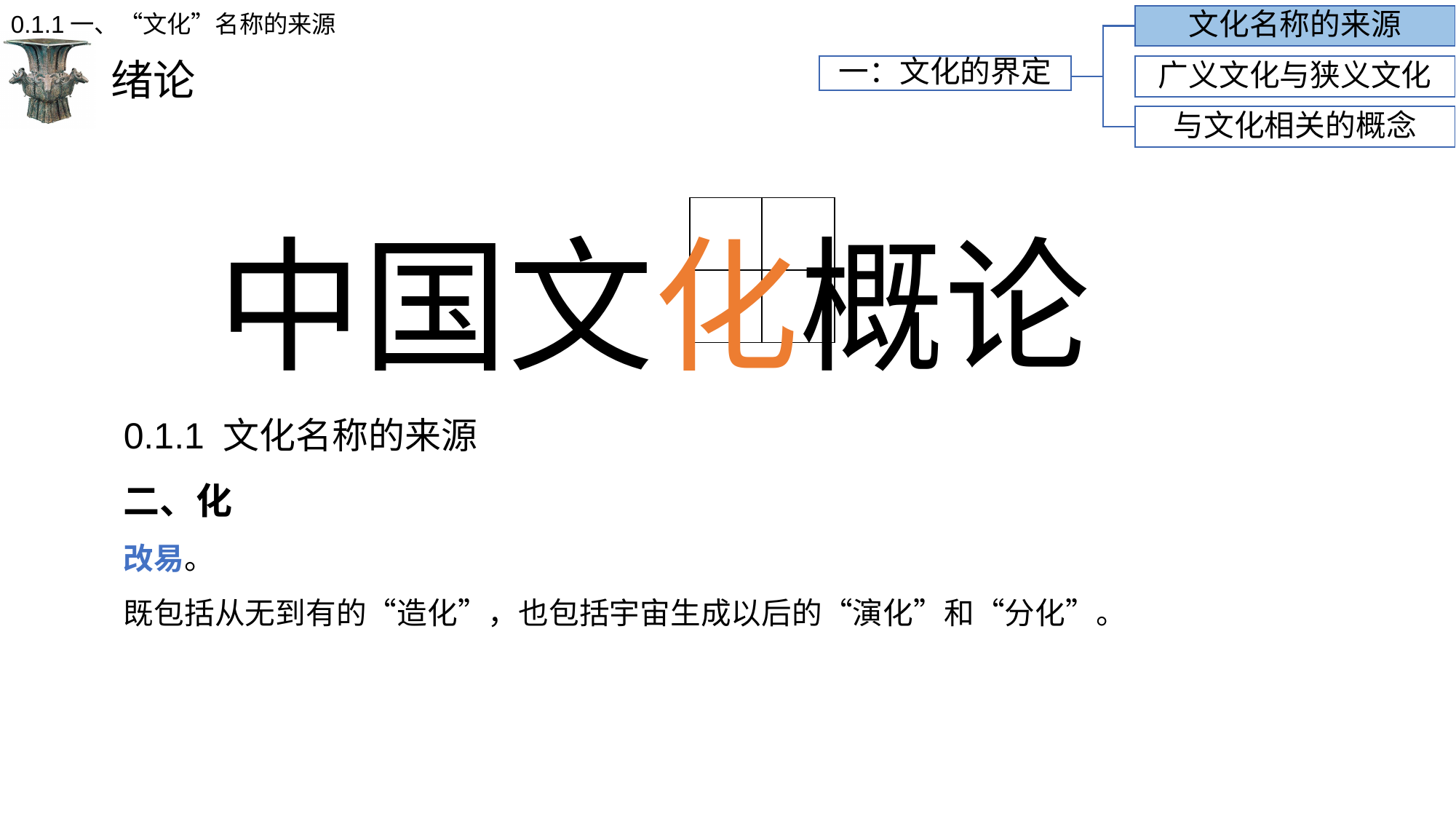

0.1.1一、“文化”名称的来源
文化名称的来源

# 绪论
一：文化的界定
广义文化与狭义文化

与文化相关的概念
中国文化概论
|  |  |
| --- | --- |
|  |  |
0.1.1 文化名称的来源
二、化
改易。
既包括从无到有的“造化”，也包括宇宙生成以后的“演化”和“分化”。
14